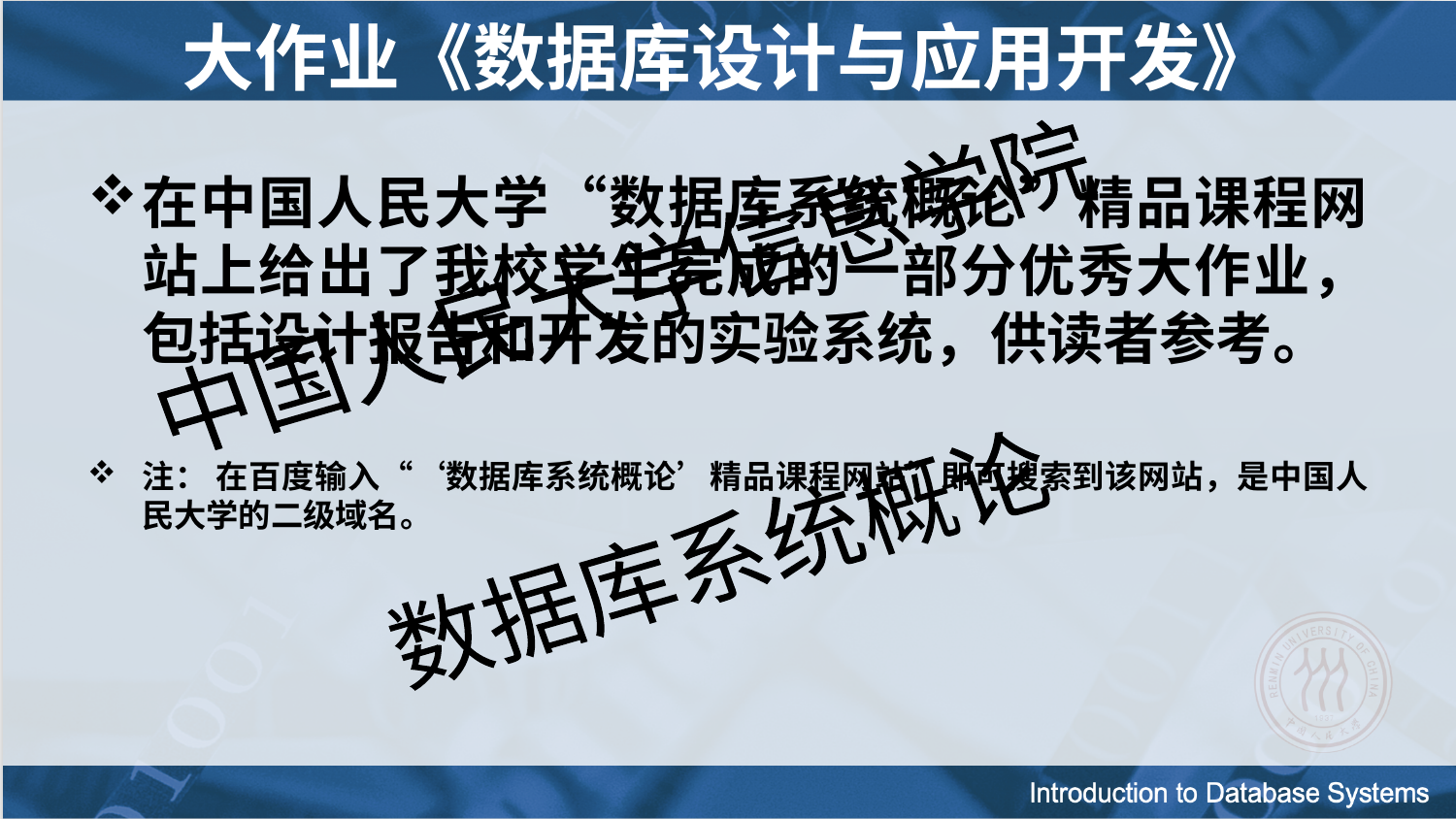

# 大作业《数据库设计与应用开发》
在中国人民大学“数据库系统概论”精品课程网站上给出了我校学生完成的一部分优秀大作业，包括设计报告和开发的实验系统，供读者参考。

注： 在百度输入“‘数据库系统概论’精品课程网站”即可搜索到该网站，是中国人民大学的二级域名。